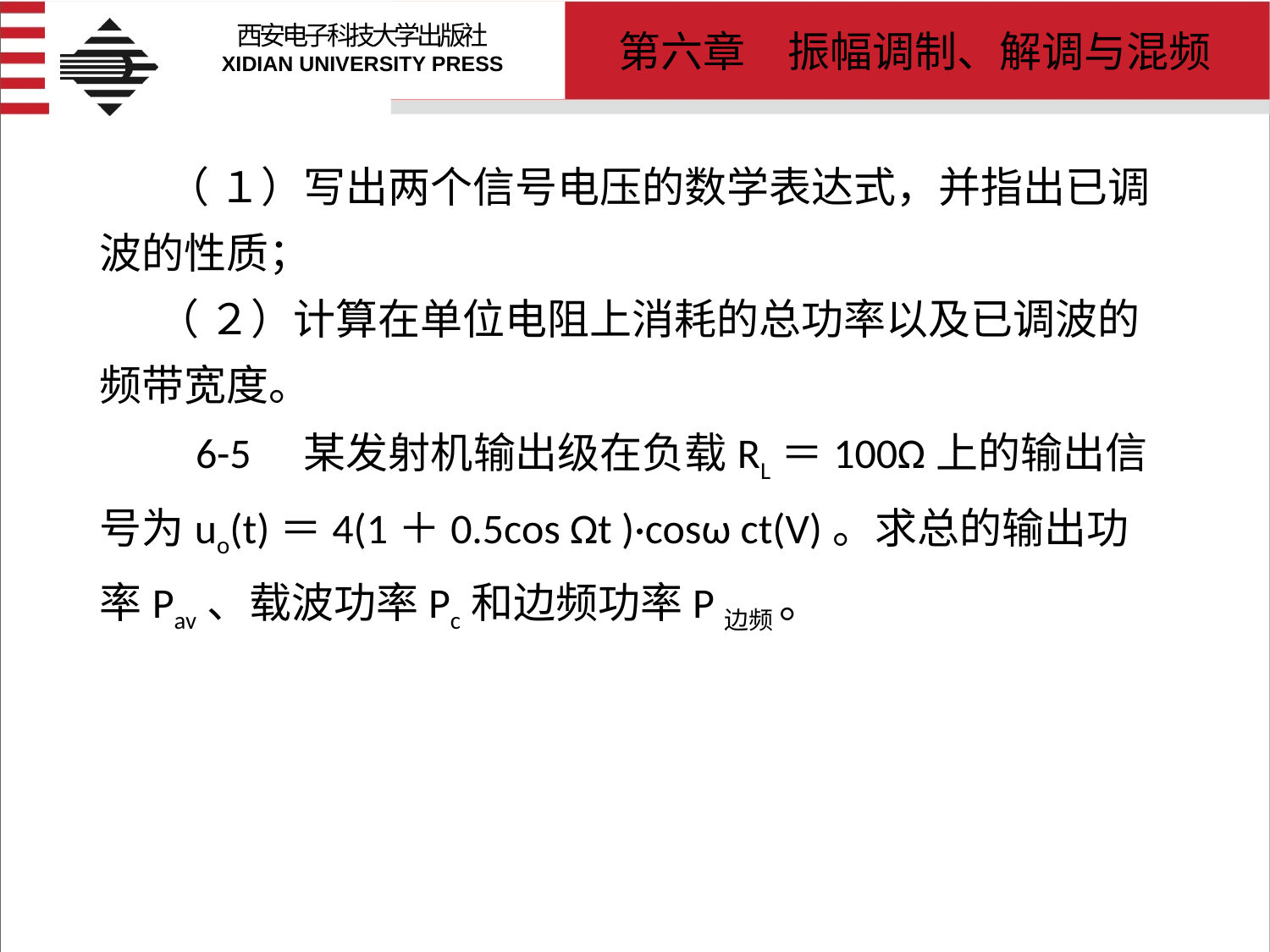

# （ １）写出两个信号电压的数学表达式，并指出已调波的性质； （ ２）计算在单位电阻上消耗的总功率以及已调波的频带宽度。 6-5　某发射机输出级在负载RL＝100Ω上的输出信号为uo(t)＝4(1＋0.5cos Ωt )·cosω ct(V)。求总的输出功率Pav、载波功率Pc和边频功率P边频 。